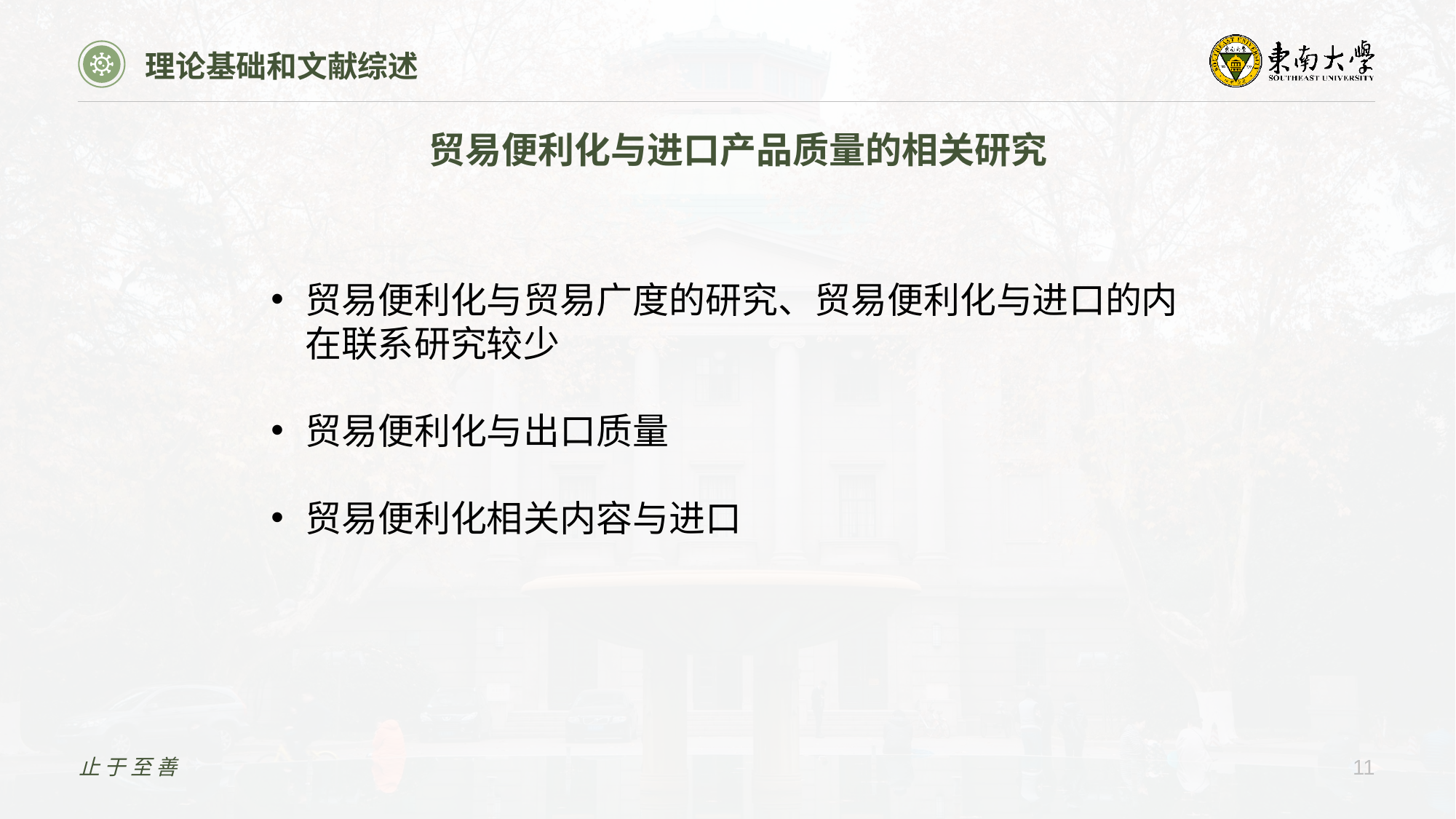

理论基础和文献综述
贸易便利化与进口产品质量的相关研究
贸易便利化与贸易广度的研究、贸易便利化与进口的内在联系研究较少

贸易便利化与出口质量

贸易便利化相关内容与进口
止于至善
11